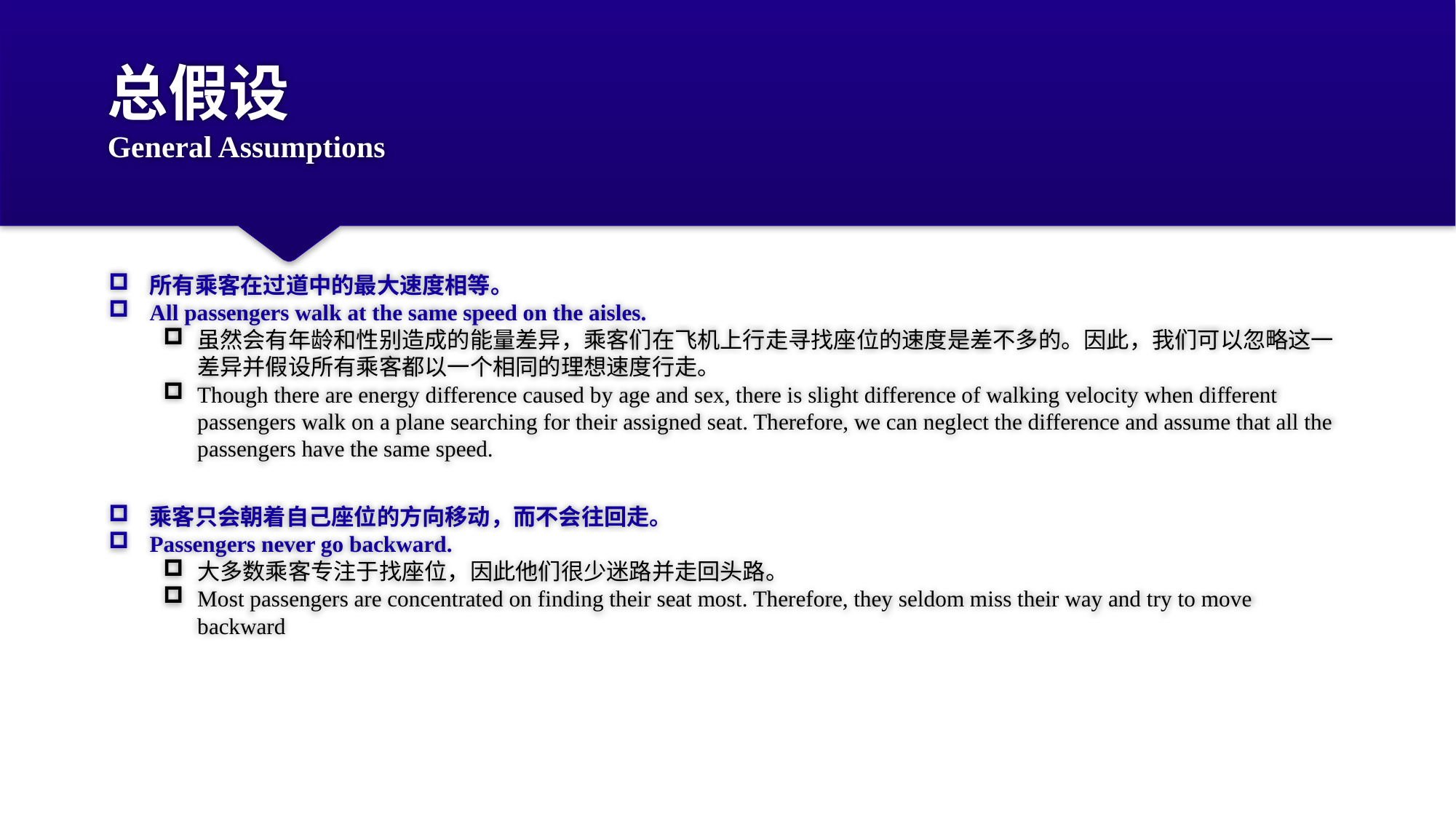

# 总假设 General Assumptions
所有乘客在过道中的最大速度相等。
All passengers walk at the same speed on the aisles.
虽然会有年龄和性别造成的能量差异，乘客们在飞机上行走寻找座位的速度是差不多的。因此，我们可以忽略这一差异并假设所有乘客都以一个相同的理想速度行走。
Though there are energy difference caused by age and sex, there is slight difference of walking velocity when different passengers walk on a plane searching for their assigned seat. Therefore, we can neglect the difference and assume that all the passengers have the same speed.

乘客只会朝着自己座位的方向移动，而不会往回走。
Passengers never go backward.
大多数乘客专注于找座位，因此他们很少迷路并走回头路。
Most passengers are concentrated on finding their seat most. Therefore, they seldom miss their way and try to move backward